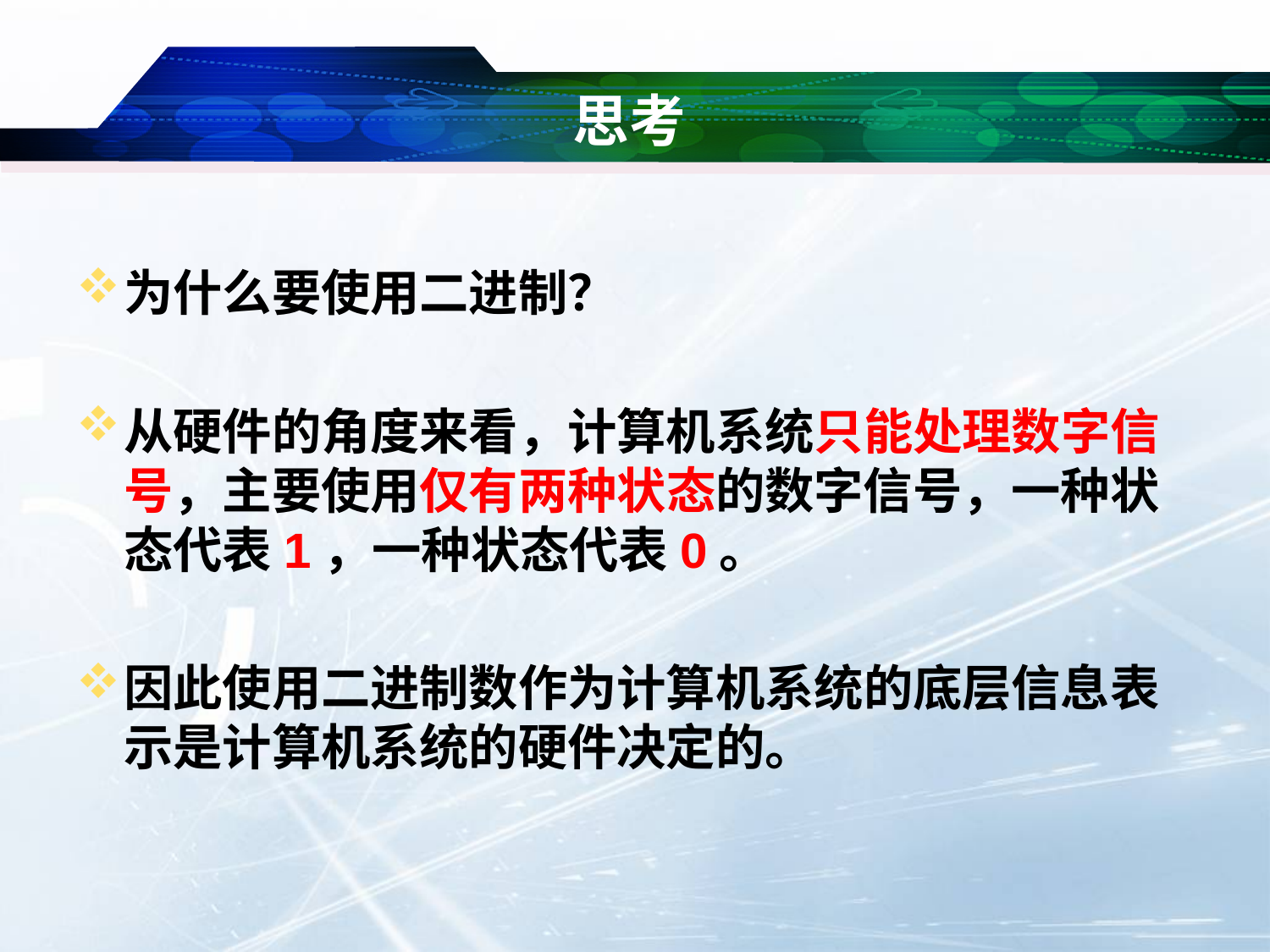

# 思考

为什么要使用二进制？

从硬件的角度来看，计算机系统只能处理数字信号，主要使用仅有两种状态的数字信号，一种状态代表1，一种状态代表0。

因此使用二进制数作为计算机系统的底层信息表示是计算机系统的硬件决定的。